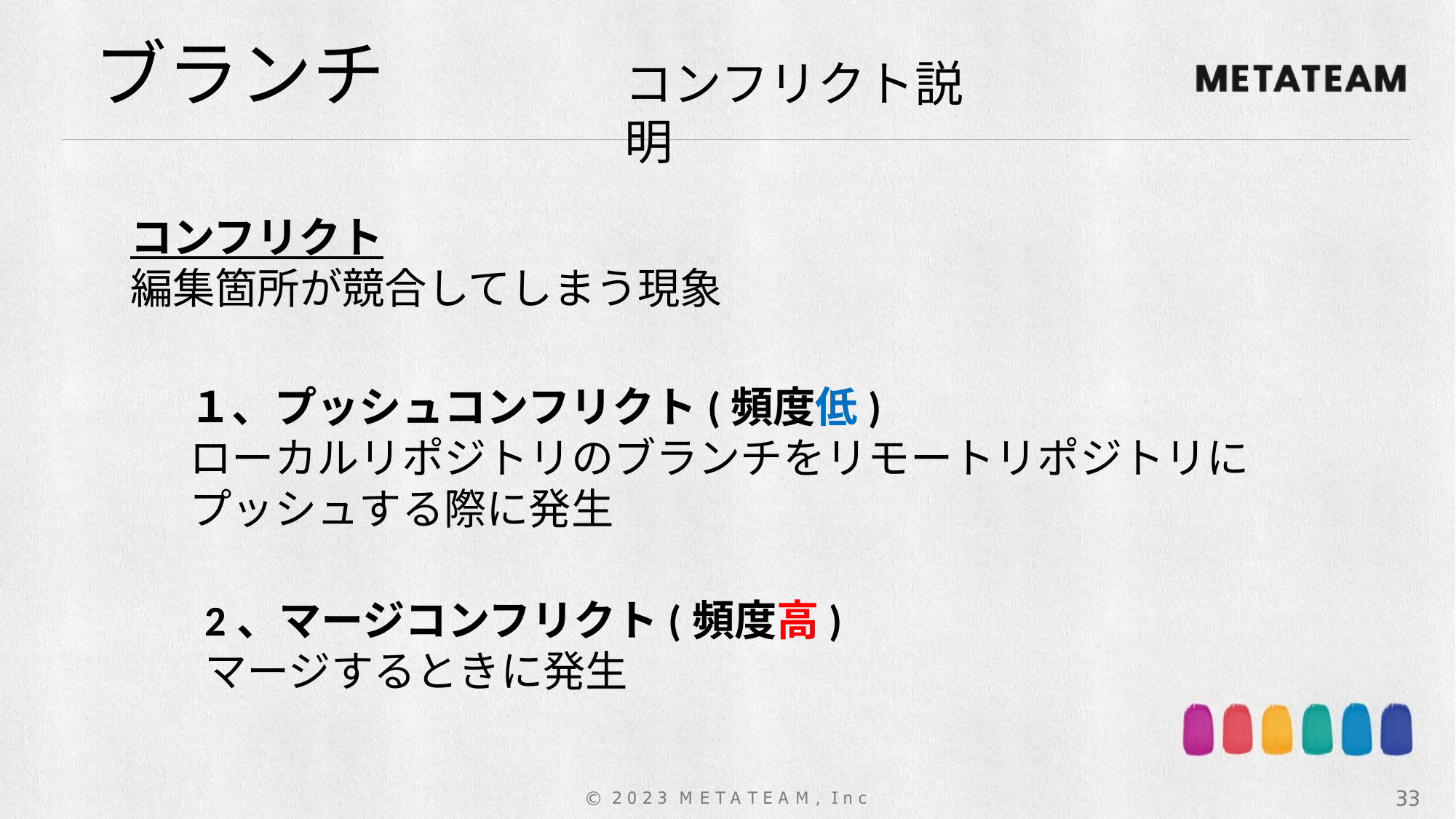

ブランチ

コンフリクト説明

コンフリクト
編集箇所が競合してしまう現象
１、プッシュコンフリクト(頻度低)
ローカルリポジトリのブランチをリモートリポジトリにプッシュする際に発生
2、マージコンフリクト(頻度高)
マージするときに発生
33
©  2 0 2 3  M E T A T E A M ,  I n c .